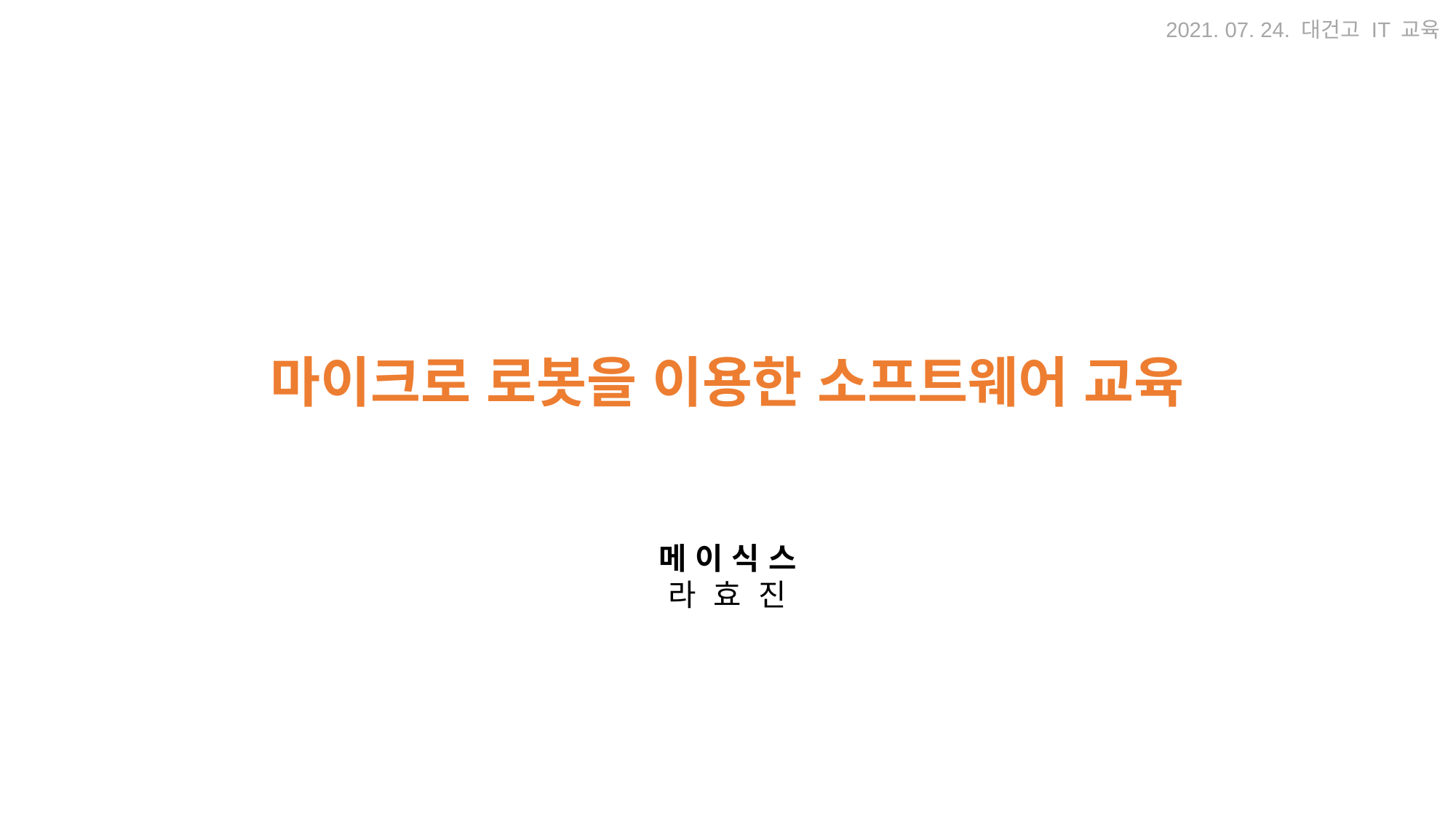

2021. 07. 24. 대건고 IT 교육
# 마이크로 로봇을 이용한 소프트웨어 교육
메 이 식 스
라  효  진